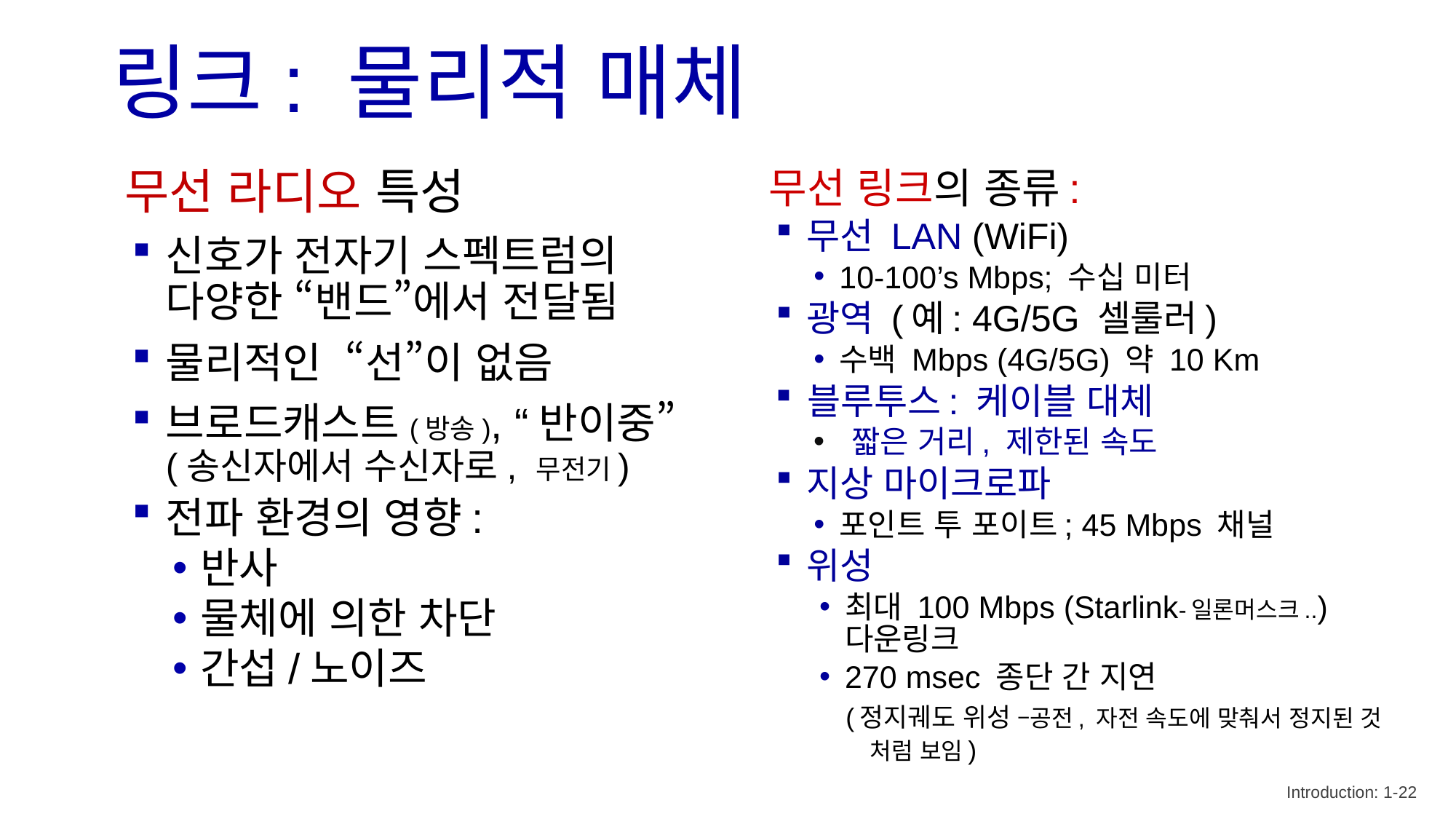

# 링크: 물리적 매체
무선 라디오 특성
신호가 전자기 스펙트럼의 다양한 “밴드”에서 전달됨
물리적인  “선”이 없음
브로드캐스트(방송), “반이중” (송신자에서 수신자로, 무전기)
전파 환경의 영향:
반사
물체에 의한 차단
간섭/노이즈
무선 링크의 종류:
무선 LAN (WiFi)
10-100’s Mbps; 수십 미터
광역 (예: 4G/5G 셀룰러)
수백 Mbps (4G/5G) 약 10 Km
블루투스: 케이블 대체
짧은 거리, 제한된 속도
지상 마이크로파
포인트 투 포이트; 45 Mbps 채널
위성
최대 100 Mbps (Starlink-일론머스크..) 다운링크
270 msec 종단 간 지연
   (정지궤도 위성 –공전, 자전 속도에 맞춰서 정지된 것
       처럼 보임)
Introduction: 1-22